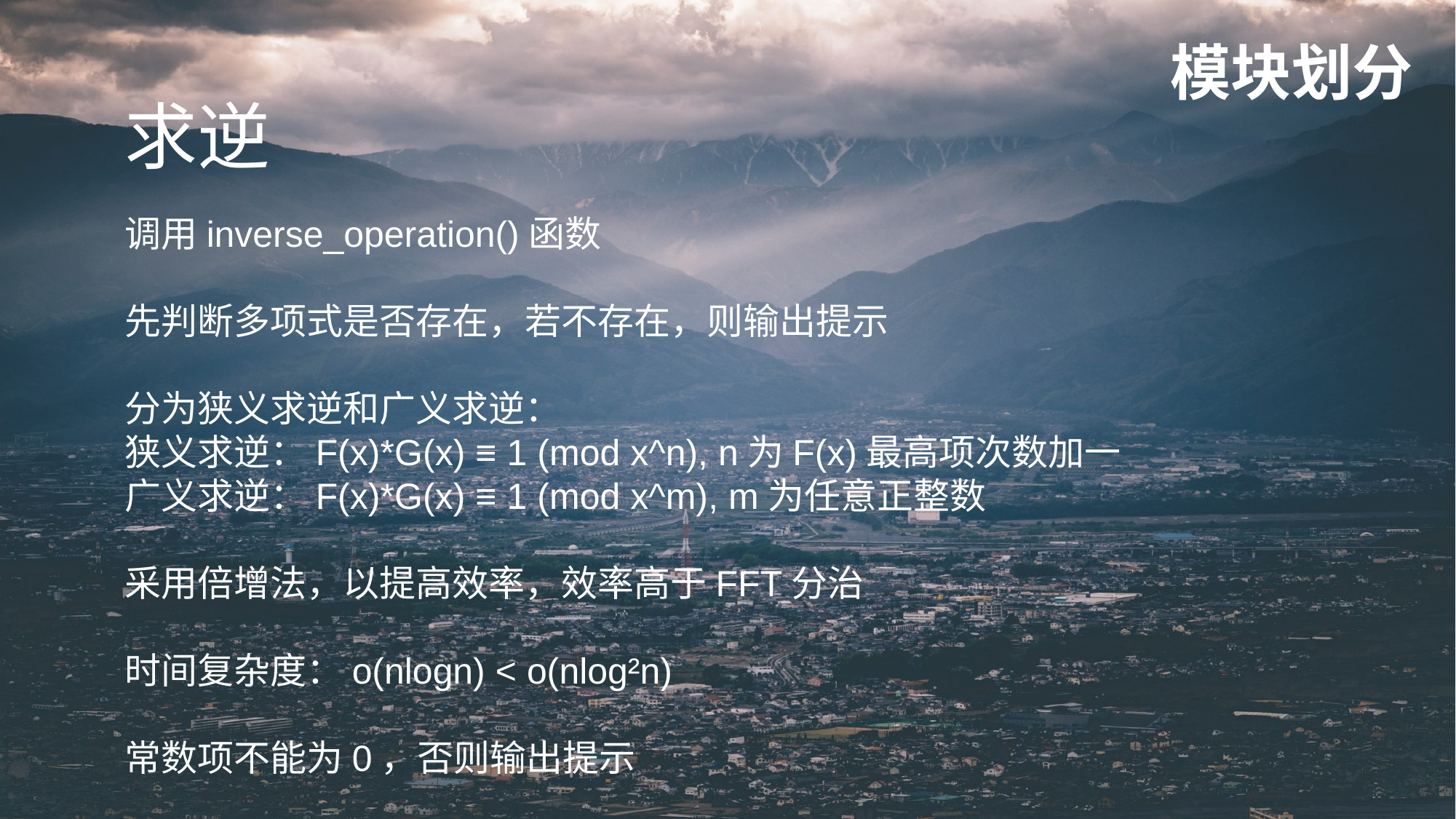

模块划分
求逆

调用inverse_operation()函数

先判断多项式是否存在，若不存在，则输出提示

分为狭义求逆和广义求逆：
狭义求逆：F(x)*G(x) ≡ 1 (mod x^n), n为F(x)最高项次数加一
广义求逆：F(x)*G(x) ≡ 1 (mod x^m), m为任意正整数

采用倍增法，以提高效率，效率高于FFT分治

时间复杂度：o(nlogn) < o(nlog²n)

常数项不能为0，否则输出提示